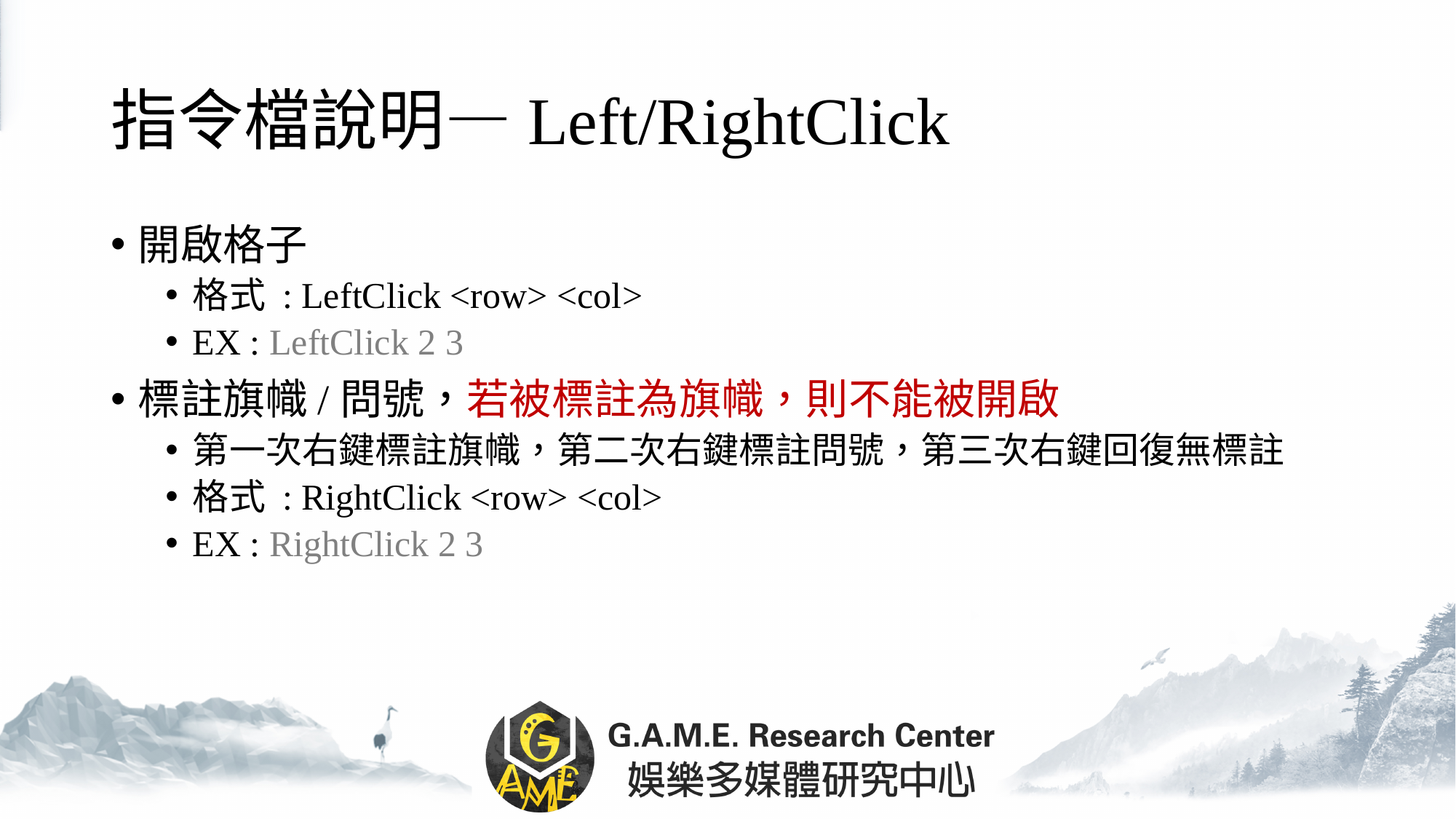

# 指令檔說明―Left/RightClick
開啟格子
格式 : LeftClick <row> <col>
EX : LeftClick 2 3
標註旗幟/問號，若被標註為旗幟，則不能被開啟
第一次右鍵標註旗幟，第二次右鍵標註問號，第三次右鍵回復無標註
格式 : RightClick <row> <col>
EX : RightClick 2 3